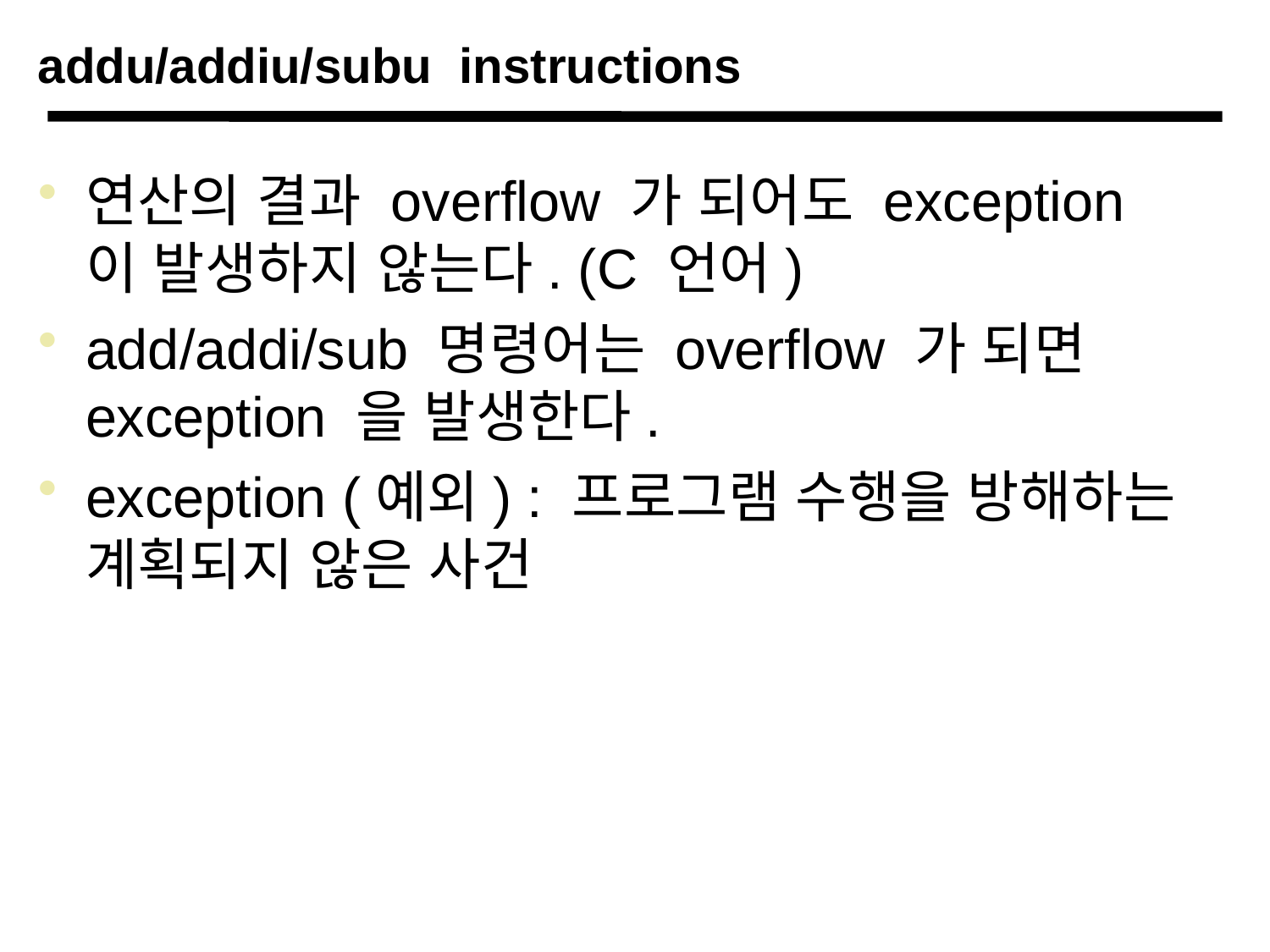

# addu/addiu/subu  instructions
연산의 결과 overflow 가 되어도 exception 이 발생하지 않는다. (C 언어)
add/addi/sub 명령어는 overflow 가 되면 exception 을 발생한다.
exception (예외) : 프로그램 수행을 방해하는 계획되지 않은 사건